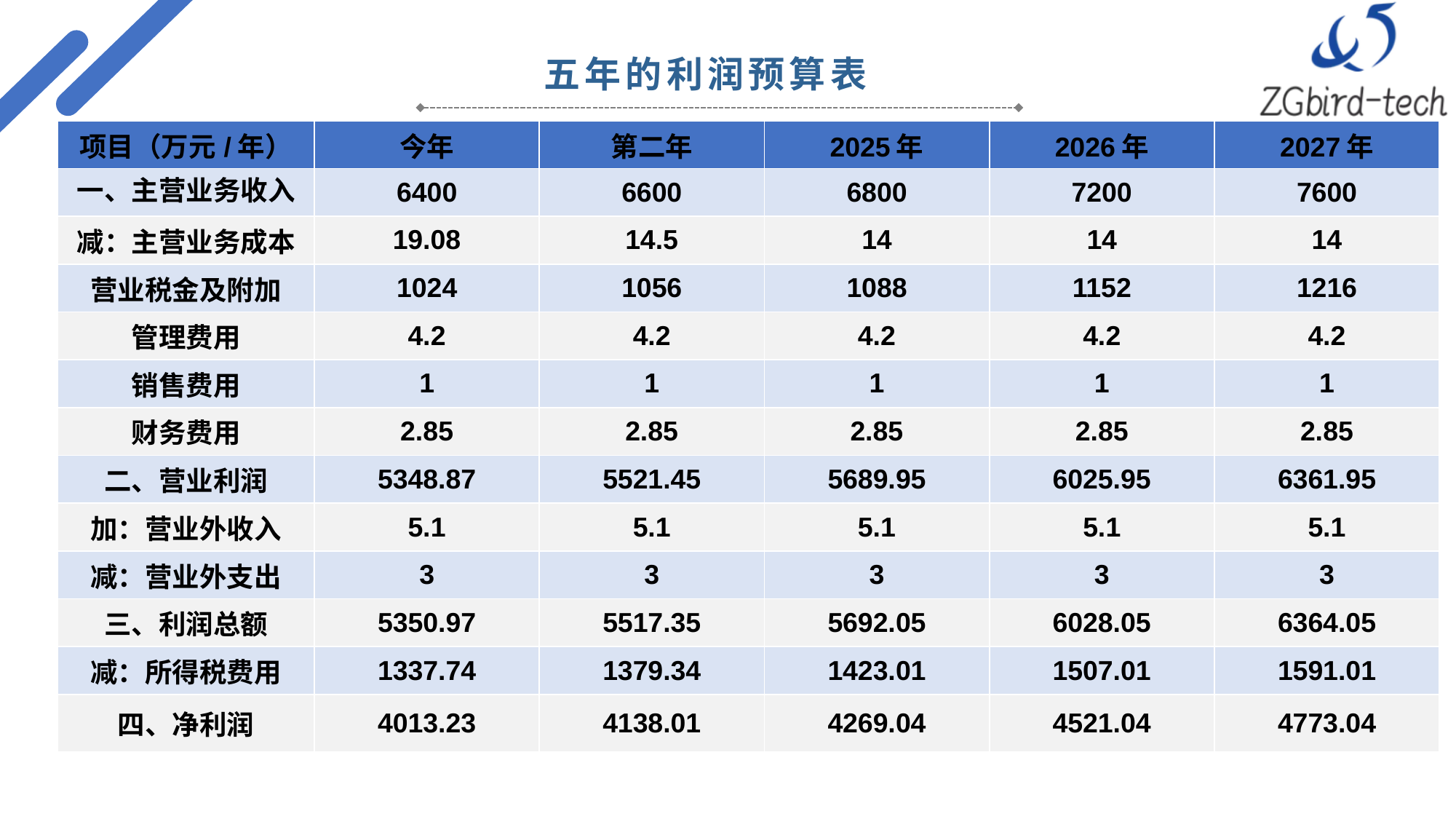

五年的利润预算表

| 项目（万元/年） | 今年 | 第二年 | 2025年 | 2026年 | 2027年 |
| --- | --- | --- | --- | --- | --- |
| 一、主营业务收入 | 6400 | 6600 | 6800 | 7200 | 7600 |
| 减：主营业务成本 | 19.08 | 14.5 | 14 | 14 | 14 |
| 营业税金及附加 | 1024 | 1056 | 1088 | 1152 | 1216 |
| 管理费用 | 4.2 | 4.2 | 4.2 | 4.2 | 4.2 |
| 销售费用 | 1 | 1 | 1 | 1 | 1 |
| 财务费用 | 2.85 | 2.85 | 2.85 | 2.85 | 2.85 |
| 二、营业利润 | 5348.87 | 5521.45 | 5689.95 | 6025.95 | 6361.95 |
| 加：营业外收入 | 5.1 | 5.1 | 5.1 | 5.1 | 5.1 |
| 减：营业外支出 | 3 | 3 | 3 | 3 | 3 |
| 三、利润总额 | 5350.97 | 5517.35 | 5692.05 | 6028.05 | 6364.05 |
| 减：所得税费用 | 1337.74 | 1379.34 | 1423.01 | 1507.01 | 1591.01 |
| 四、净利润 | 4013.23 | 4138.01 | 4269.04 | 4521.04 | 4773.04 |